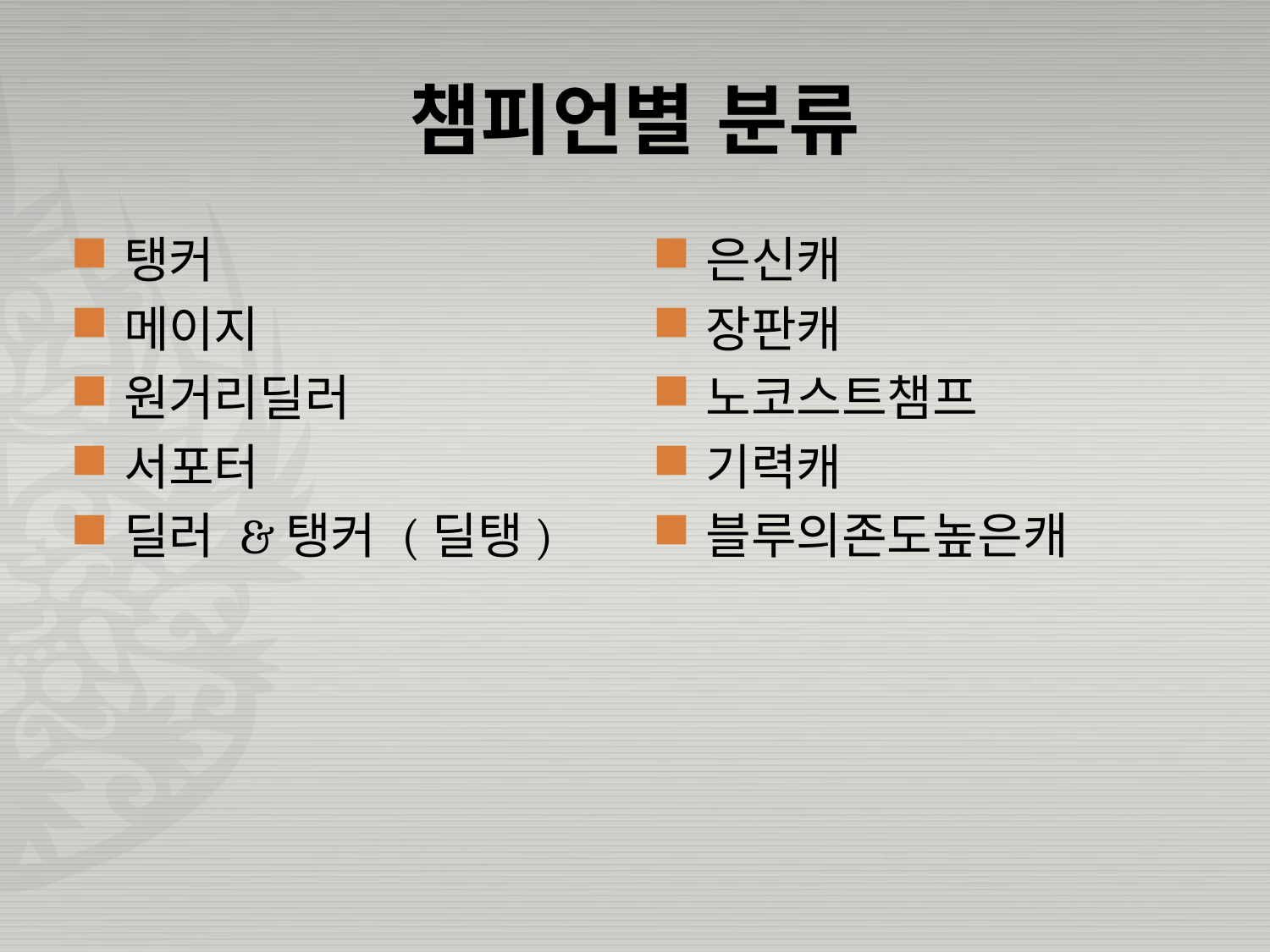

# 챔피언별 분류
탱커
메이지
원거리딜러
서포터
딜러 &탱커 (딜탱)

은신캐
장판캐
노코스트챔프
기력캐
블루의존도높은캐